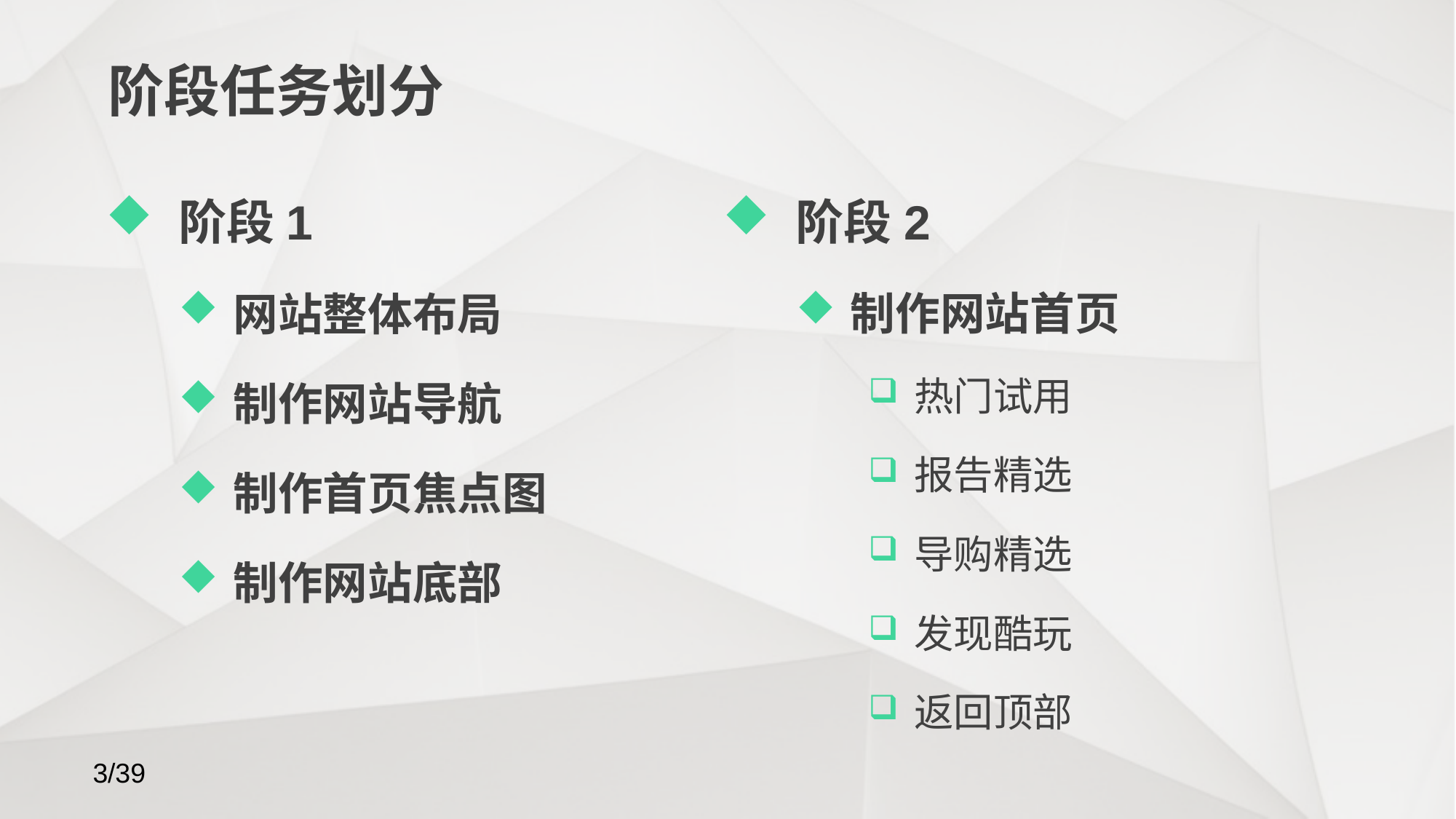

# 阶段任务划分
阶段1
网站整体布局
制作网站导航
制作首页焦点图
制作网站底部
阶段2
制作网站首页
热门试用
报告精选
导购精选
发现酷玩
返回顶部